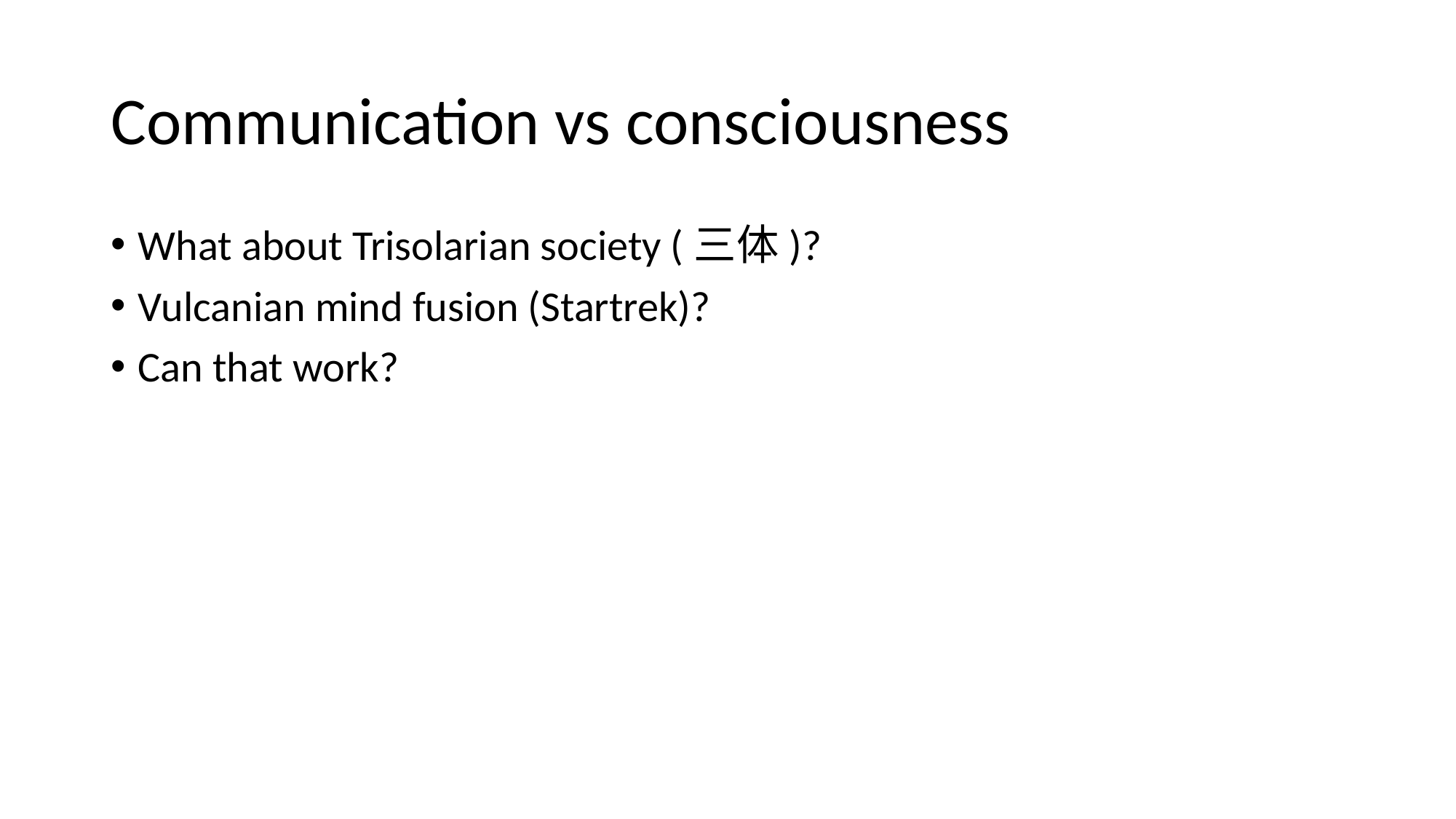

# Communication vs consciousness
What about Trisolarian society (三体)?
Vulcanian mind fusion (Startrek)?
Can that work?